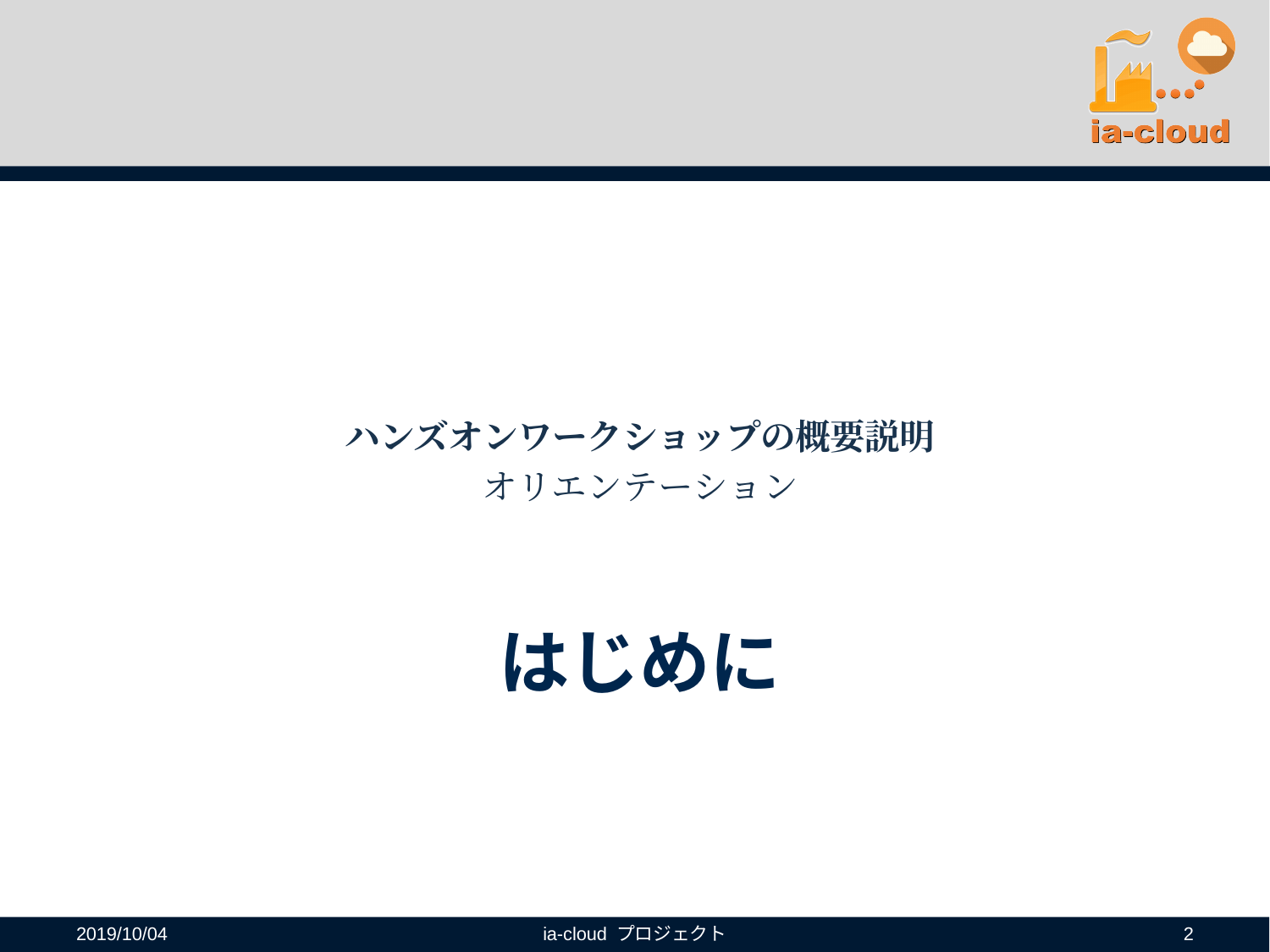

ハンズオンワークショップの概要説明
オリエンテーション

# はじめに
2019/10/04
ia-cloud プロジェクト
2